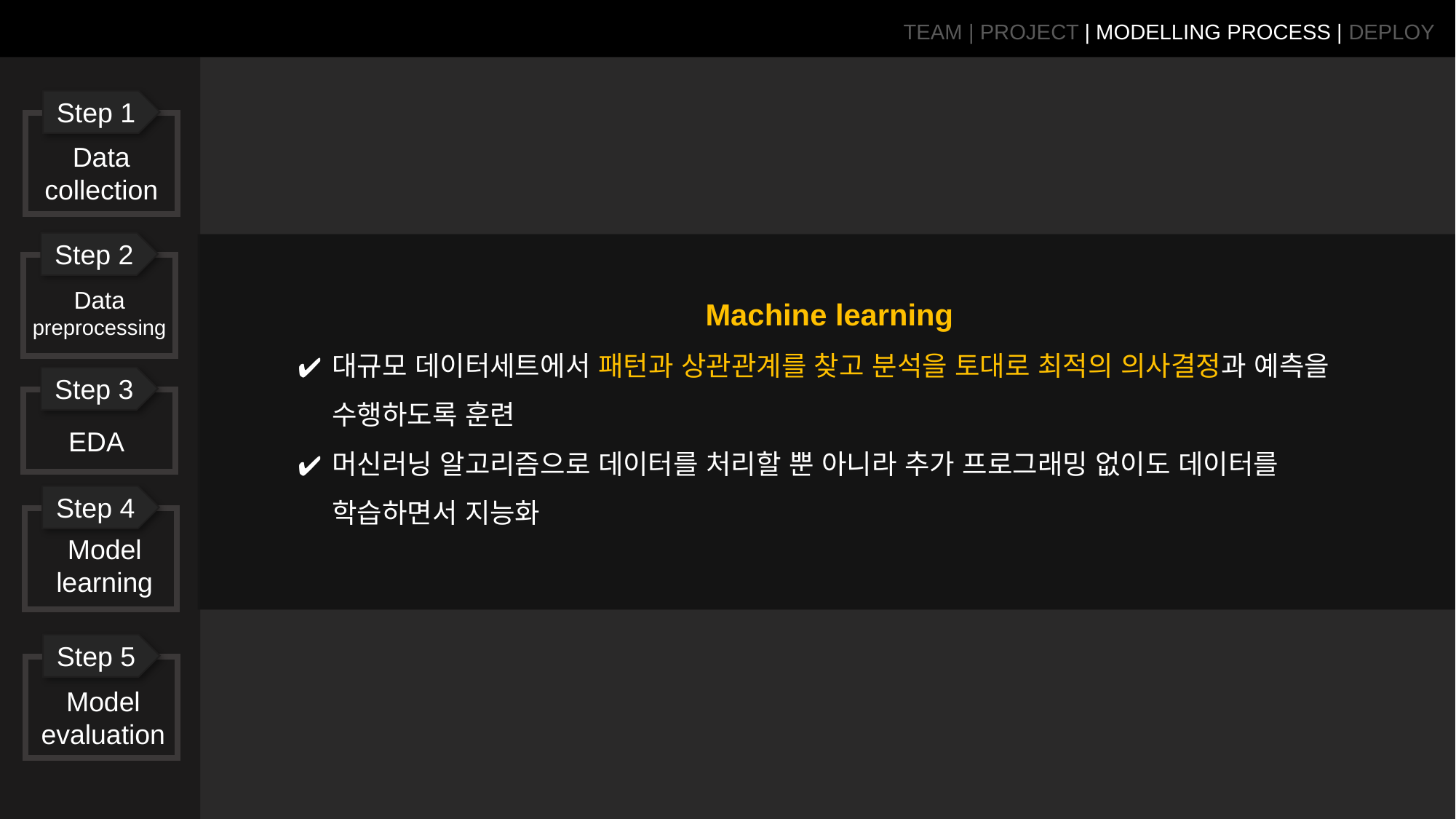

TEAM | PROJECT | MODELLING PROCESS | DEPLOY

Step 1

Data collection
Step 2

Data
preprocessing

Machine learning
대규모 데이터세트에서 패턴과 상관관계를 찾고 분석을 토대로 최적의 의사결정과 예측을 수행하도록 훈련
머신러닝 알고리즘으로 데이터를 처리할 뿐 아니라 추가 프로그래밍 없이도 데이터를 학습하면서 지능화
Step 3

EDA
Step 4

Model
learning
Step 5

Model
evaluation